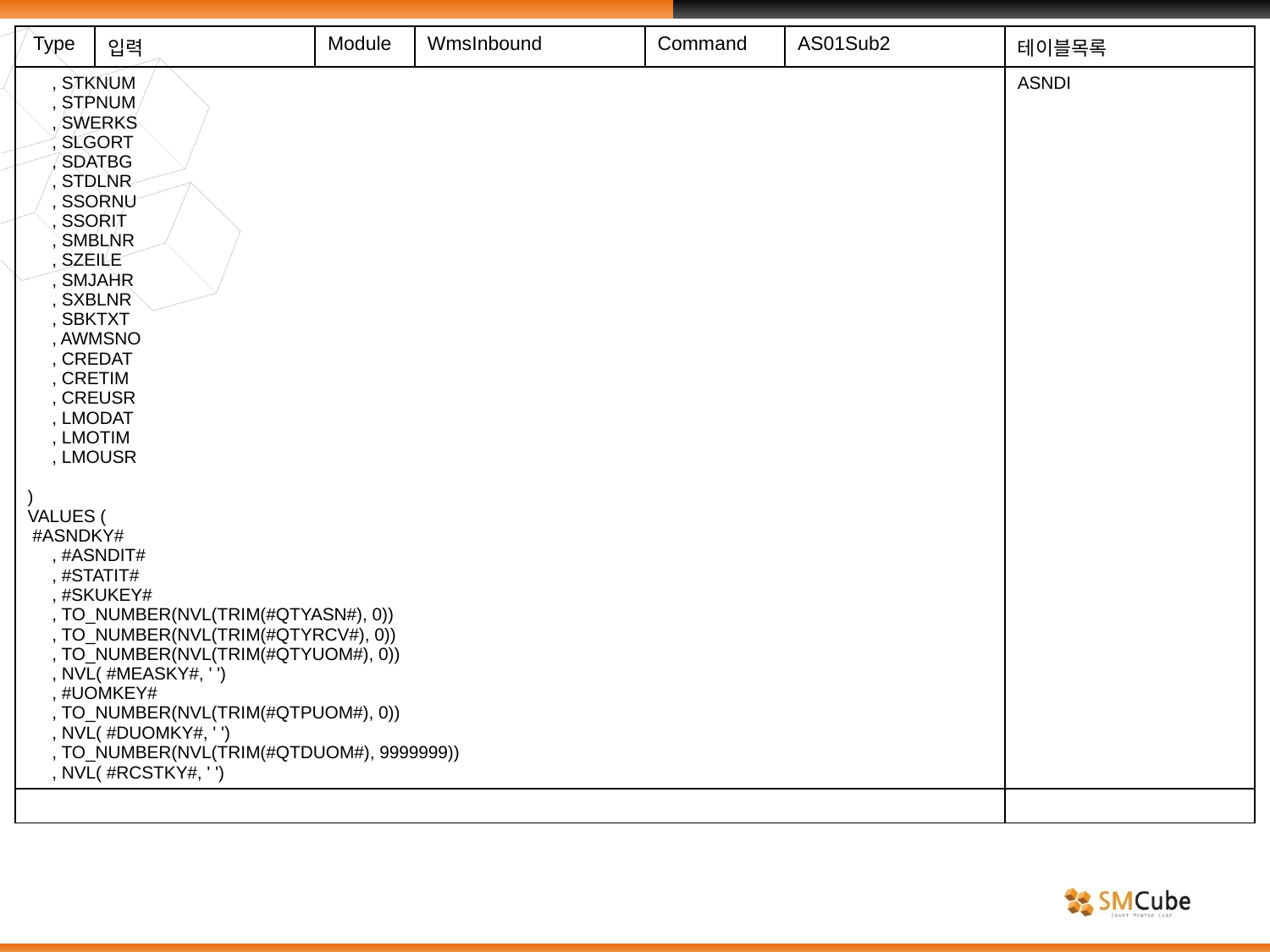

| Type | 입력 | Module | WmsInbound | Command | AS01Sub2 | 테이블목록 |
| --- | --- | --- | --- | --- | --- | --- |
| , STKNUM , STPNUM , SWERKS , SLGORT , SDATBG , STDLNR , SSORNU , SSORIT , SMBLNR , SZEILE , SMJAHR , SXBLNR , SBKTXT , AWMSNO , CREDAT , CRETIM , CREUSR , LMODAT , LMOTIM , LMOUSR ) VALUES ( #ASNDKY# , #ASNDIT# , #STATIT# , #SKUKEY# , TO\_NUMBER(NVL(TRIM(#QTYASN#), 0)) , TO\_NUMBER(NVL(TRIM(#QTYRCV#), 0)) , TO\_NUMBER(NVL(TRIM(#QTYUOM#), 0)) , NVL( #MEASKY#, ' ') , #UOMKEY# , TO\_NUMBER(NVL(TRIM(#QTPUOM#), 0)) , NVL( #DUOMKY#, ' ') , TO\_NUMBER(NVL(TRIM(#QTDUOM#), 9999999)) , NVL( #RCSTKY#, ' ') |  |  |  |  |  | ASNDI |
|  |  |  |  |  |  |  |